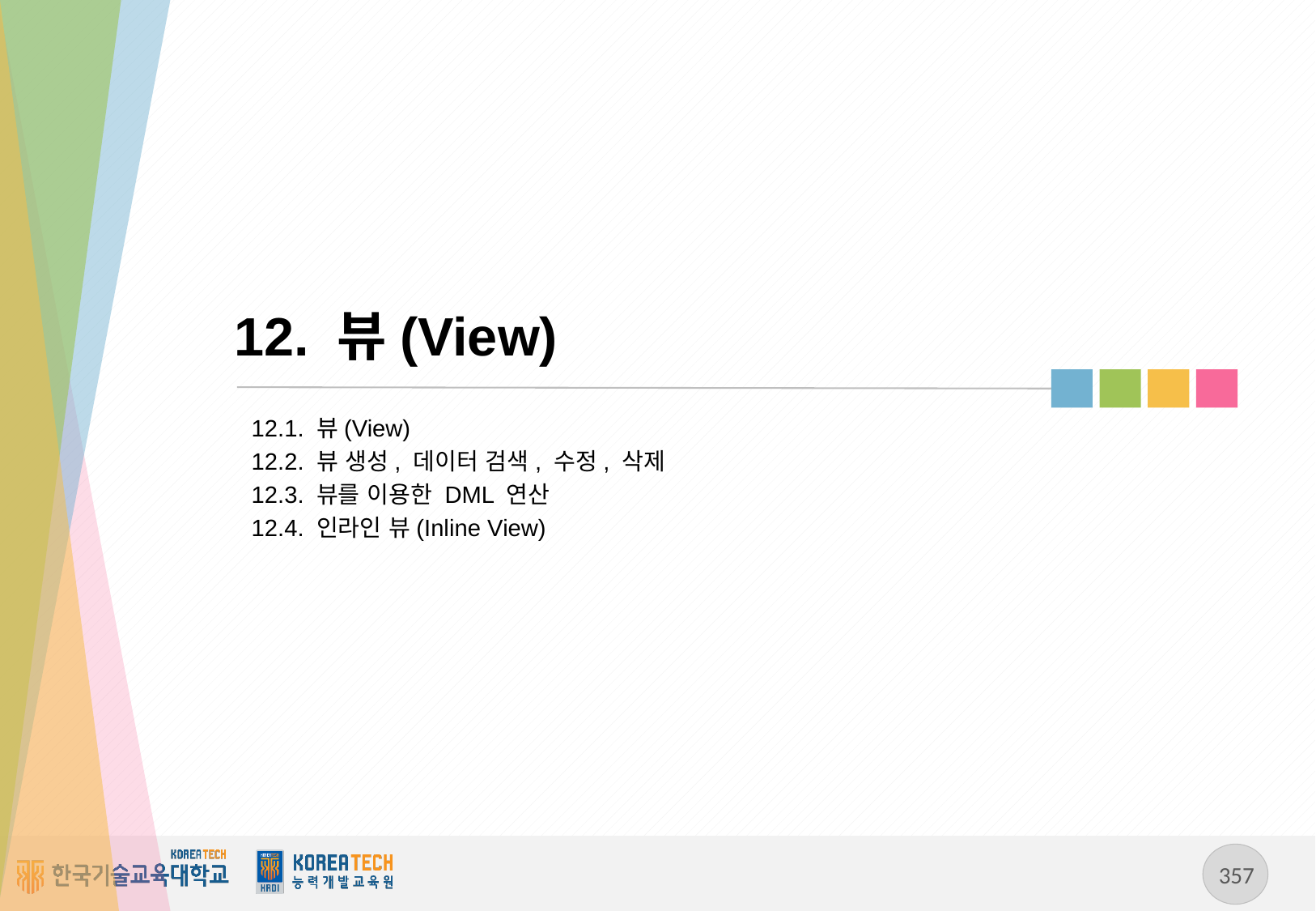

# 12. 뷰(View)
12.1. 뷰(View)
12.2. 뷰 생성, 데이터 검색, 수정, 삭제
12.3. 뷰를 이용한 DML 연산
12.4. 인라인 뷰(Inline View)